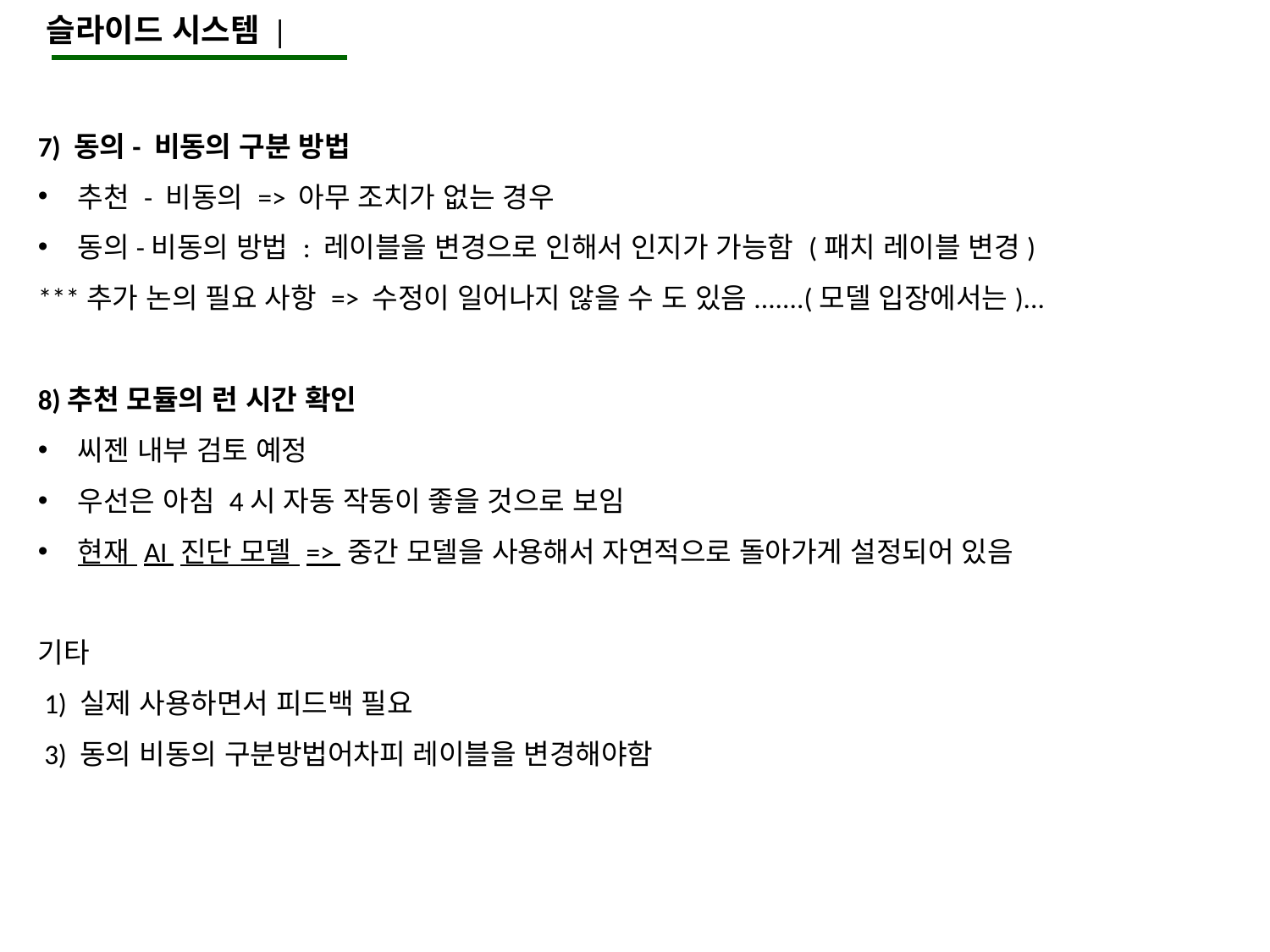

슬라이드 시스템 |

7) 동의- 비동의 구분 방법
추천 - 비동의 => 아무 조치가 없는 경우
동의-비동의 방법 : 레이블을 변경으로 인해서 인지가 가능함 (패치 레이블 변경)
***추가 논의 필요 사항 => 수정이 일어나지 않을 수 도 있음.......(모델 입장에서는)...

8)추천 모듈의 런 시간 확인
씨젠 내부 검토 예정
우선은 아침 4시 자동 작동이 좋을 것으로 보임
현재 AI 진단 모델 => 중간 모델을 사용해서 자연적으로 돌아가게 설정되어 있음

기타
 1) 실제 사용하면서 피드백 필요
 3) 동의 비동의 구분방법어차피 레이블을 변경해야함